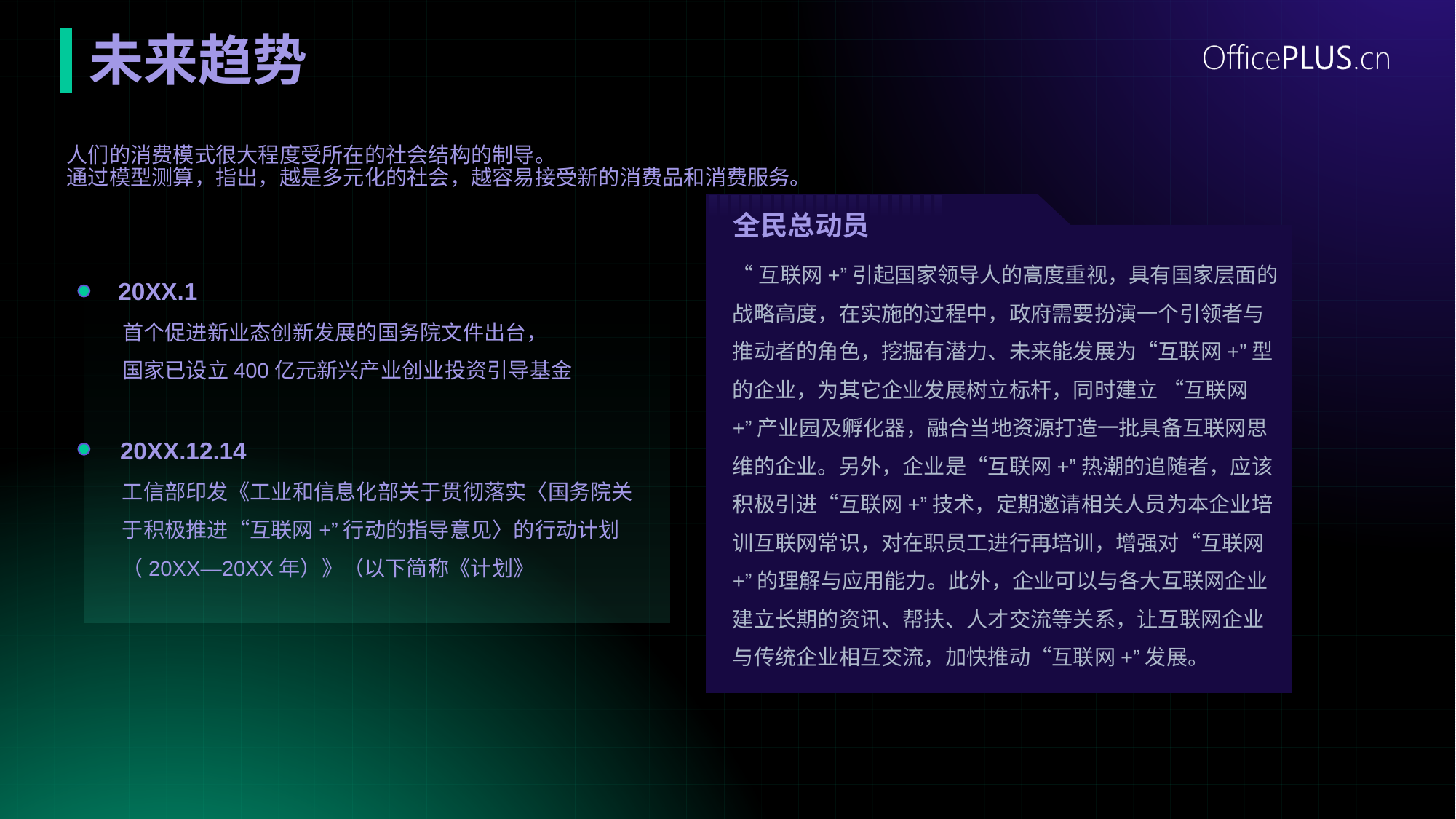

# 未来趋势
人们的消费模式很大程度受所在的社会结构的制导。
通过模型测算，指出，越是多元化的社会，越容易接受新的消费品和消费服务。

全民总动员
“互联网+”引起国家领导人的高度重视，具有国家层面的战略高度，在实施的过程中，政府需要扮演一个引领者与推动者的角色，挖掘有潜力、未来能发展为“互联网+”型的企业，为其它企业发展树立标杆，同时建立 “互联网+”产业园及孵化器，融合当地资源打造一批具备互联网思维的企业。另外，企业是“互联网+”热潮的追随者，应该积极引进“互联网+”技术，定期邀请相关人员为本企业培训互联网常识，对在职员工进行再培训，增强对“互联网+”的理解与应用能力。此外，企业可以与各大互联网企业建立长期的资讯、帮扶、人才交流等关系，让互联网企业与传统企业相互交流，加快推动“互联网+”发展。

20XX.1

首个促进新业态创新发展的国务院文件出台，
国家已设立400亿元新兴产业创业投资引导基金
20XX.12.14

工信部印发《工业和信息化部关于贯彻落实〈国务院关于积极推进“互联网+”行动的指导意见〉的行动计划（20XX—20XX年）》（以下简称《计划》